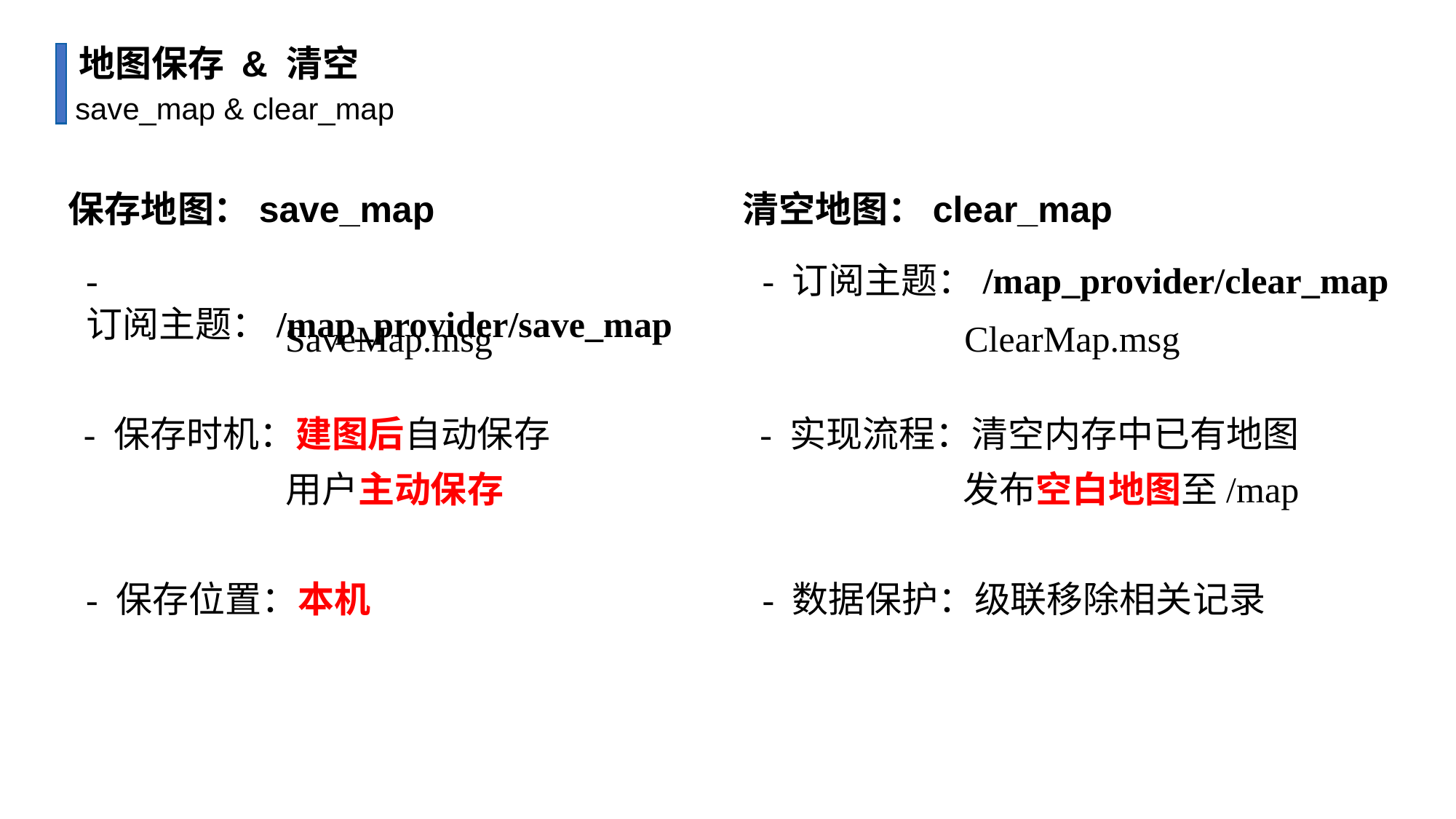

地图保存 & 清空

save_map & clear_map
清空地图：clear_map
保存地图：save_map
- 订阅主题：/map_provider/save_map
- 订阅主题：/map_provider/clear_map
SaveMap.msg
ClearMap.msg
- 保存时机：建图后自动保存
- 实现流程：清空内存中已有地图
用户主动保存
发布空白地图至/map
- 保存位置：本机
- 数据保护：级联移除相关记录